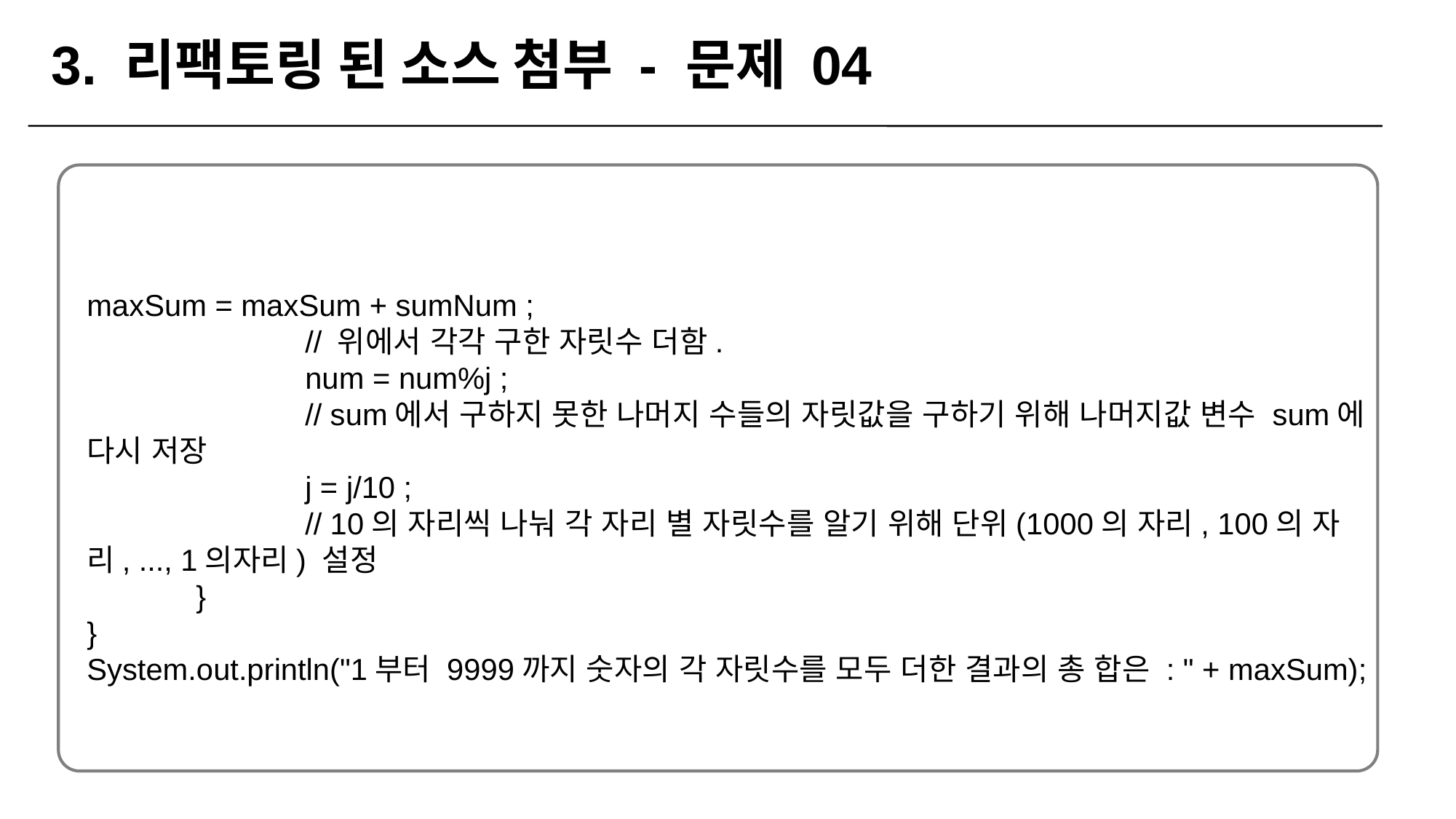

3. 리팩토링 된 소스 첨부 - 문제 04

maxSum = maxSum + sumNum ;
		// 위에서 각각 구한 자릿수 더함.
		num = num%j ;
		// sum에서 구하지 못한 나머지 수들의 자릿값을 구하기 위해 나머지값 변수 sum에 다시 저장
		j = j/10 ;
		// 10의 자리씩 나눠 각 자리 별 자릿수를 알기 위해 단위(1000의 자리, 100의 자리, ..., 1의자리) 설정
	}
}
System.out.println("1부터 9999까지 숫자의 각 자릿수를 모두 더한 결과의 총 합은 : " + maxSum);